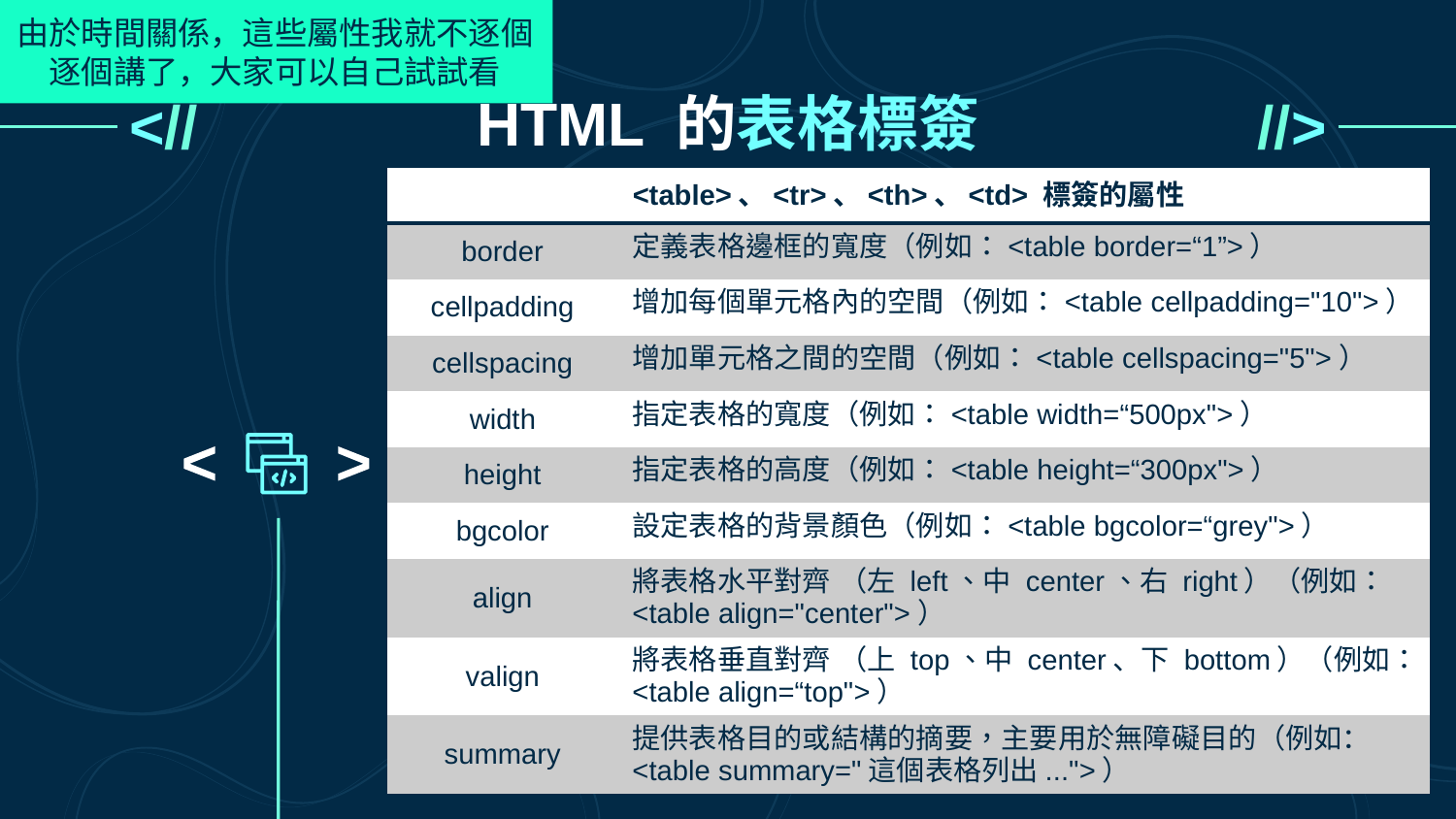

由於時間關係，這些屬性我就不逐個逐個講了，大家可以自己試試看
# HTML 的表格標簽
<//
//>
| <table>、<tr>、<th>、<td> 標簽的屬性 |  |
| --- | --- |
| border | 定義表格邊框的寬度（例如：<table border=“1”>） |
| cellpadding | 增加每個單元格內的空間（例如：<table cellpadding="10">） |
| cellspacing | 增加單元格之間的空間（例如：<table cellspacing="5">） |
| width | 指定表格的寬度（例如：<table width=“500px">） |
| height | 指定表格的高度（例如：<table height=“300px">） |
| bgcolor | 設定表格的背景顏色（例如：<table bgcolor=“grey">） |
| align | 將表格水平對齊 （左 left、中 center、右 right）（例如：<table align="center">） |
| valign | 將表格垂直對齊 （上 top、中 center、下 bottom）（例如：<table align=“top">） |
| summary | 提供表格目的或結構的摘要，主要用於無障礙目的（例如：<table summary="這個表格列出...">） |

<
<